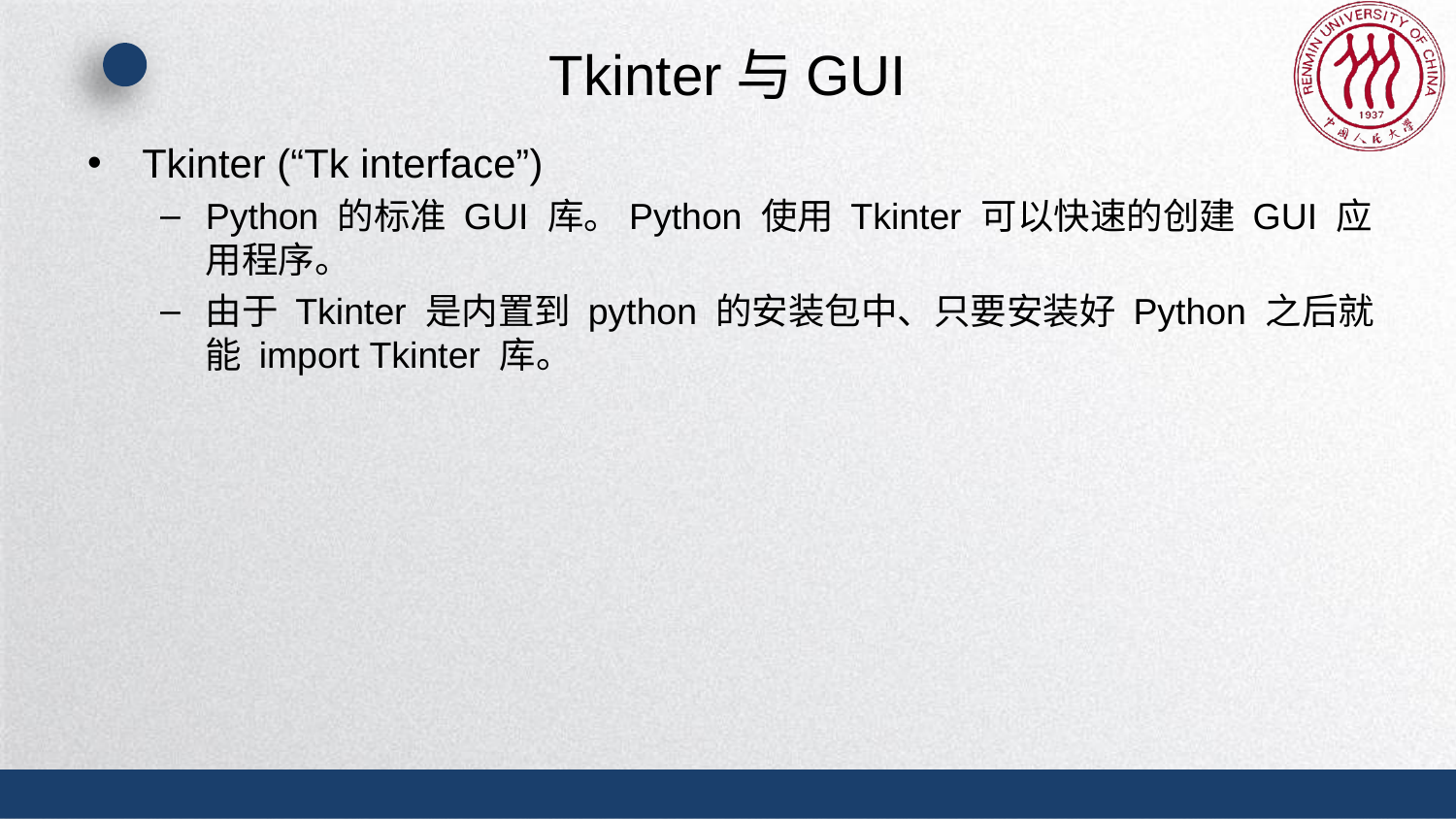

# Tkinter与GUI
Tkinter (“Tk interface”)
Python 的标准 GUI 库。Python 使用 Tkinter 可以快速的创建 GUI 应用程序。
由于 Tkinter 是内置到 python 的安装包中、只要安装好 Python 之后就能 import Tkinter 库。